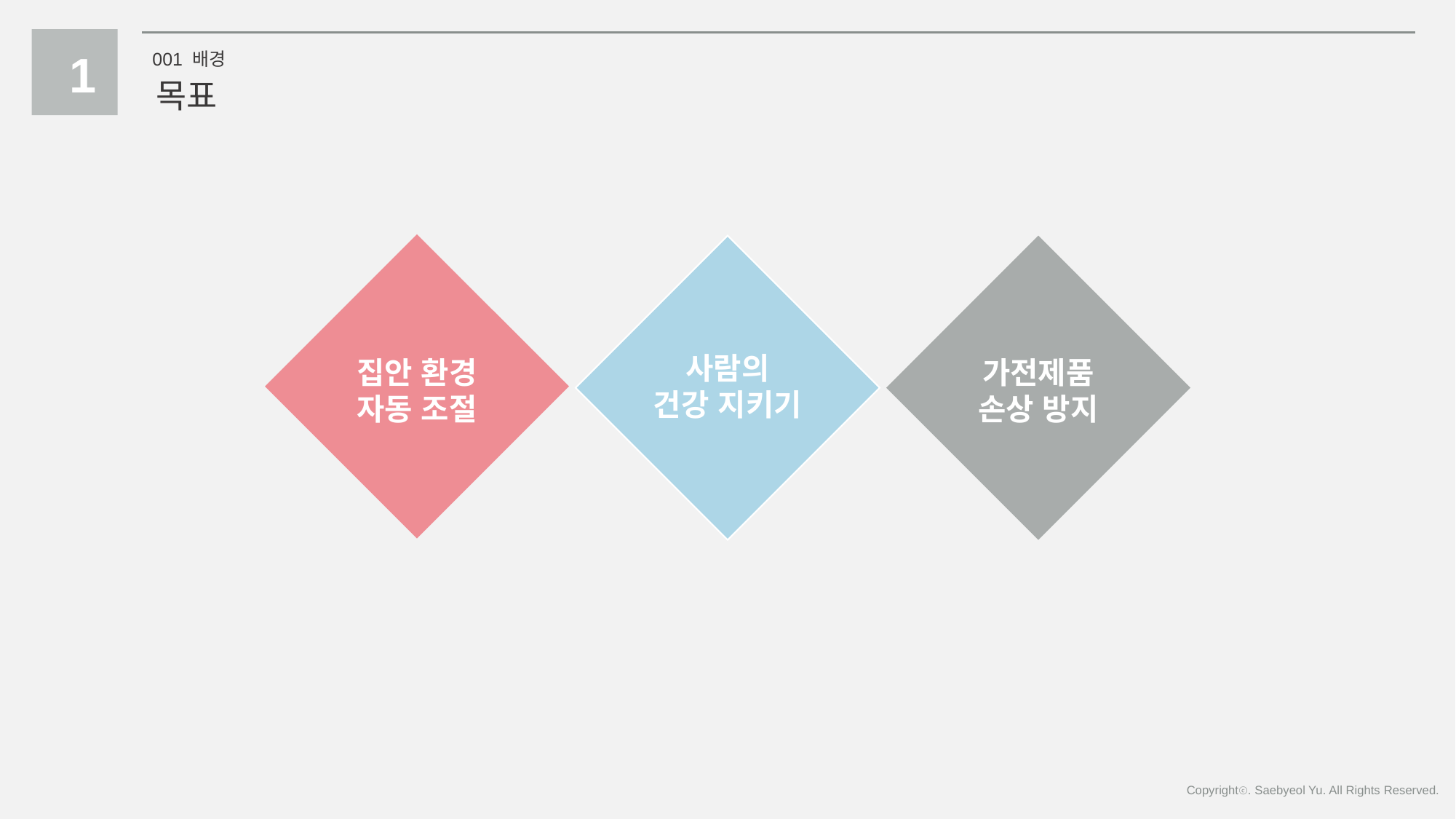

1
001 배경
목표

사람의
건강 지키기
집안 환경
자동 조절
가전제품
손상 방지
Copyrightⓒ. Saebyeol Yu. All Rights Reserved.